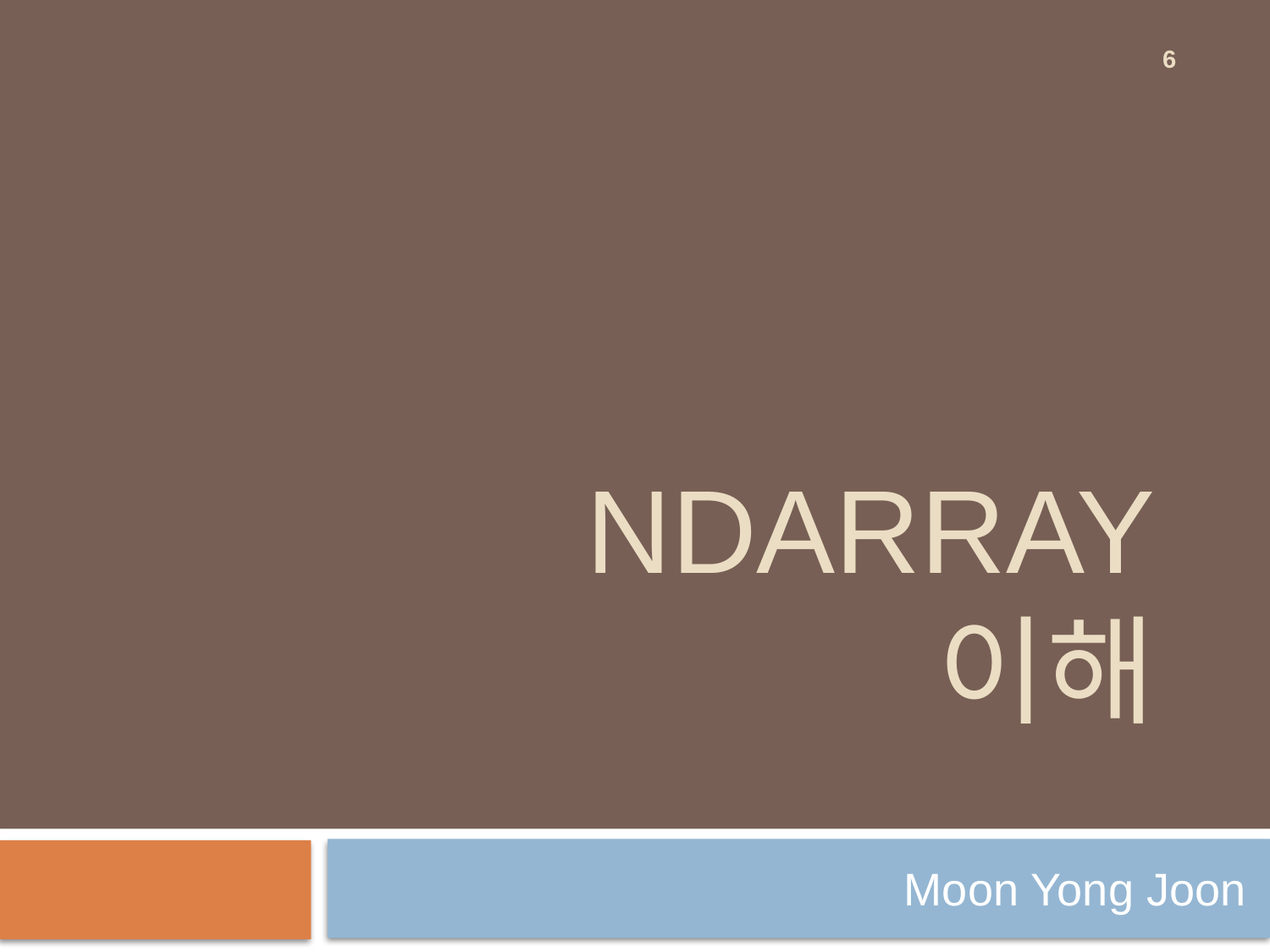

6
# NdArray 이해
Moon Yong Joon